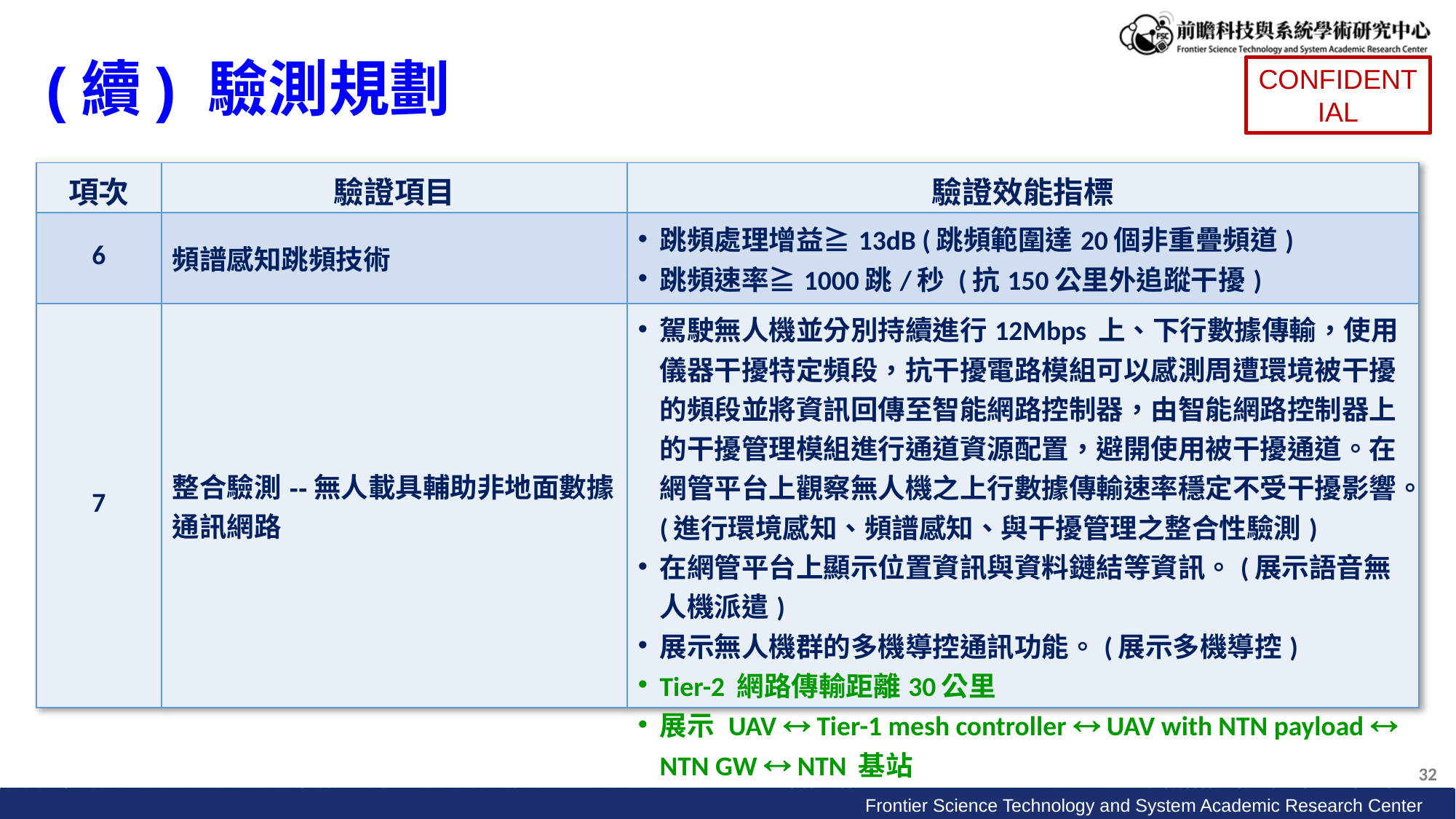

(續) 驗測規劃
CONFIDENTIAL
| 項次 | 驗證項目 | 驗證效能指標 |
| --- | --- | --- |
| 6 | 頻譜感知跳頻技術 | 跳頻處理增益≧13dB (跳頻範圍達20個非重疊頻道) 跳頻速率≧1000跳/秒 (抗150公里外追蹤干擾) |
| 7 | 整合驗測--無人載具輔助非地面數據通訊網路 | 駕駛無人機並分別持續進行12Mbps 上、下行數據傳輸，使用儀器干擾特定頻段，抗干擾電路模組可以感測周遭環境被干擾的頻段並將資訊回傳至智能網路控制器，由智能網路控制器上的干擾管理模組進行通道資源配置，避開使用被干擾通道。在網管平台上觀察無人機之上行數據傳輸速率穩定不受干擾影響。(進行環境感知、頻譜感知、與干擾管理之整合性驗測) 在網管平台上顯示位置資訊與資料鏈結等資訊。(展示語音無人機派遣) 展示無人機群的多機導控通訊功能。(展示多機導控) Tier-2 網路傳輸距離30公里 展示 UAV ↔ Tier-1 mesh controller ↔ UAV with NTN payload ↔ NTN GW ↔ NTN 基站 |